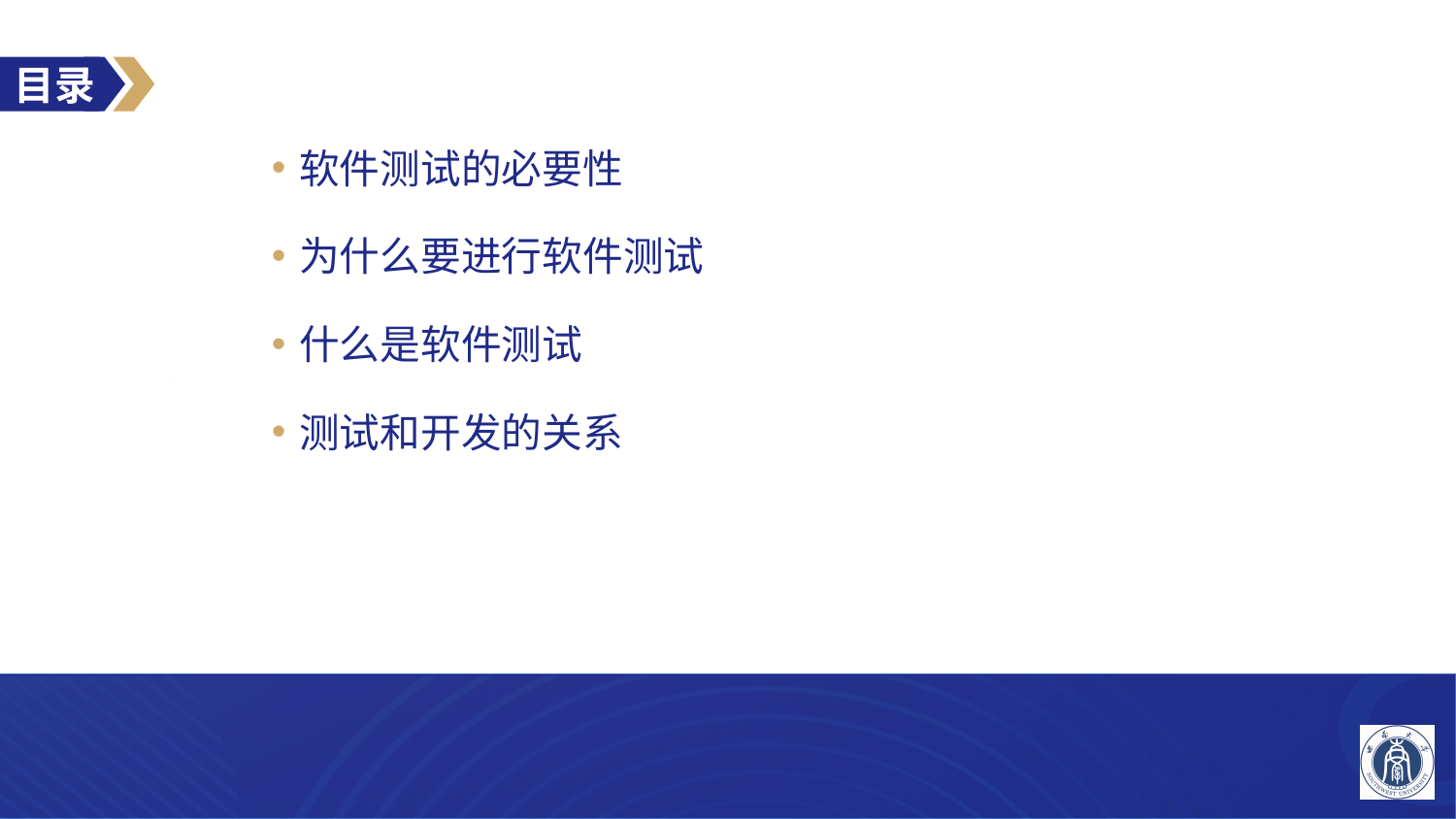

软件测试的必要性
为什么要进行软件测试
什么是软件测试
测试和开发的关系